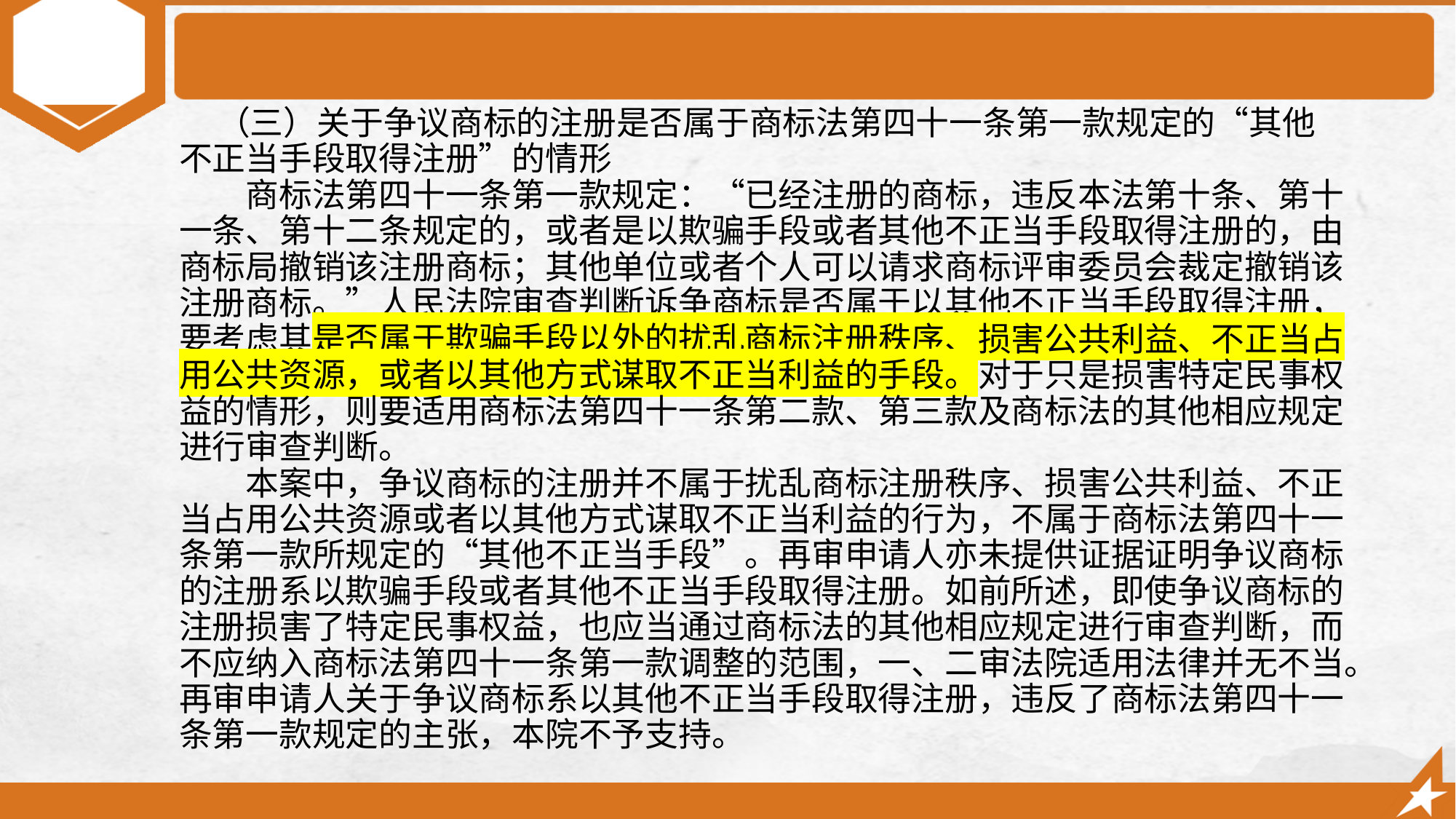

（三）关于争议商标的注册是否属于商标法第四十一条第一款规定的“其他不正当手段取得注册”的情形
　　商标法第四十一条第一款规定：“已经注册的商标，违反本法第十条、第十一条、第十二条规定的，或者是以欺骗手段或者其他不正当手段取得注册的，由商标局撤销该注册商标；其他单位或者个人可以请求商标评审委员会裁定撤销该注册商标。”人民法院审查判断诉争商标是否属于以其他不正当手段取得注册，要考虑其是否属于欺骗手段以外的扰乱商标注册秩序、损害公共利益、不正当占用公共资源，或者以其他方式谋取不正当利益的手段。对于只是损害特定民事权益的情形，则要适用商标法第四十一条第二款、第三款及商标法的其他相应规定进行审查判断。
　　本案中，争议商标的注册并不属于扰乱商标注册秩序、损害公共利益、不正当占用公共资源或者以其他方式谋取不正当利益的行为，不属于商标法第四十一条第一款所规定的“其他不正当手段”。再审申请人亦未提供证据证明争议商标的注册系以欺骗手段或者其他不正当手段取得注册。如前所述，即使争议商标的注册损害了特定民事权益，也应当通过商标法的其他相应规定进行审查判断，而不应纳入商标法第四十一条第一款调整的范围，一、二审法院适用法律并无不当。再审申请人关于争议商标系以其他不正当手段取得注册，违反了商标法第四十一条第一款规定的主张，本院不予支持。